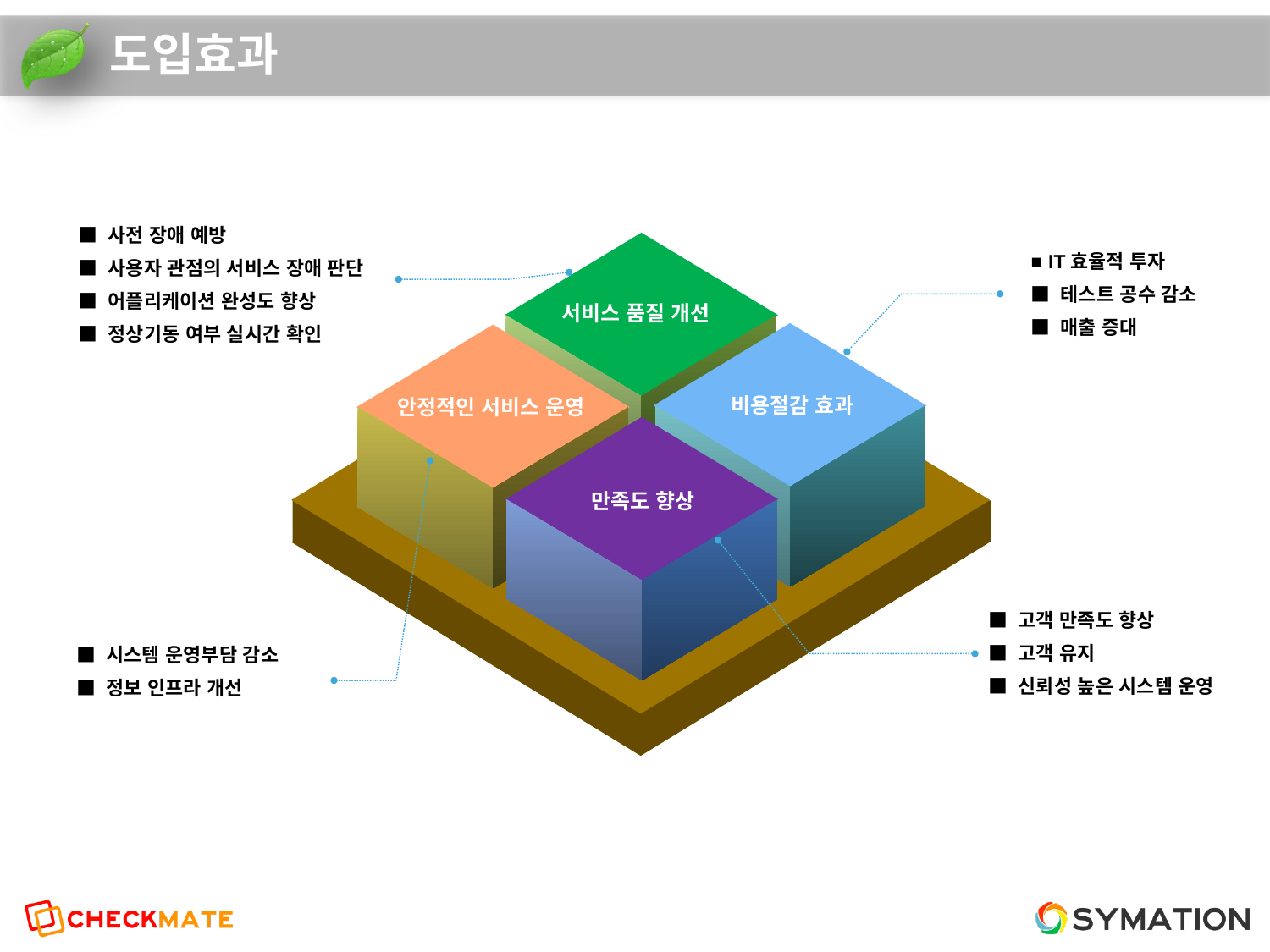

# 도입효과
■ 사전 장애 예방
■ 사용자 관점의 서비스 장애 판단
■ 어플리케이션 완성도 향상
■ 정상기동 여부 실시간 확인

■ IT효율적 투자
■ 테스트 공수 감소
■ 매출 증대

서비스 품질 개선

비용절감 효과
안정적인 서비스 운영

만족도 향상

■ 고객 만족도 향상
■ 고객 유지
■ 신뢰성 높은 시스템 운영
■ 시스템 운영부담 감소
■ 정보 인프라 개선